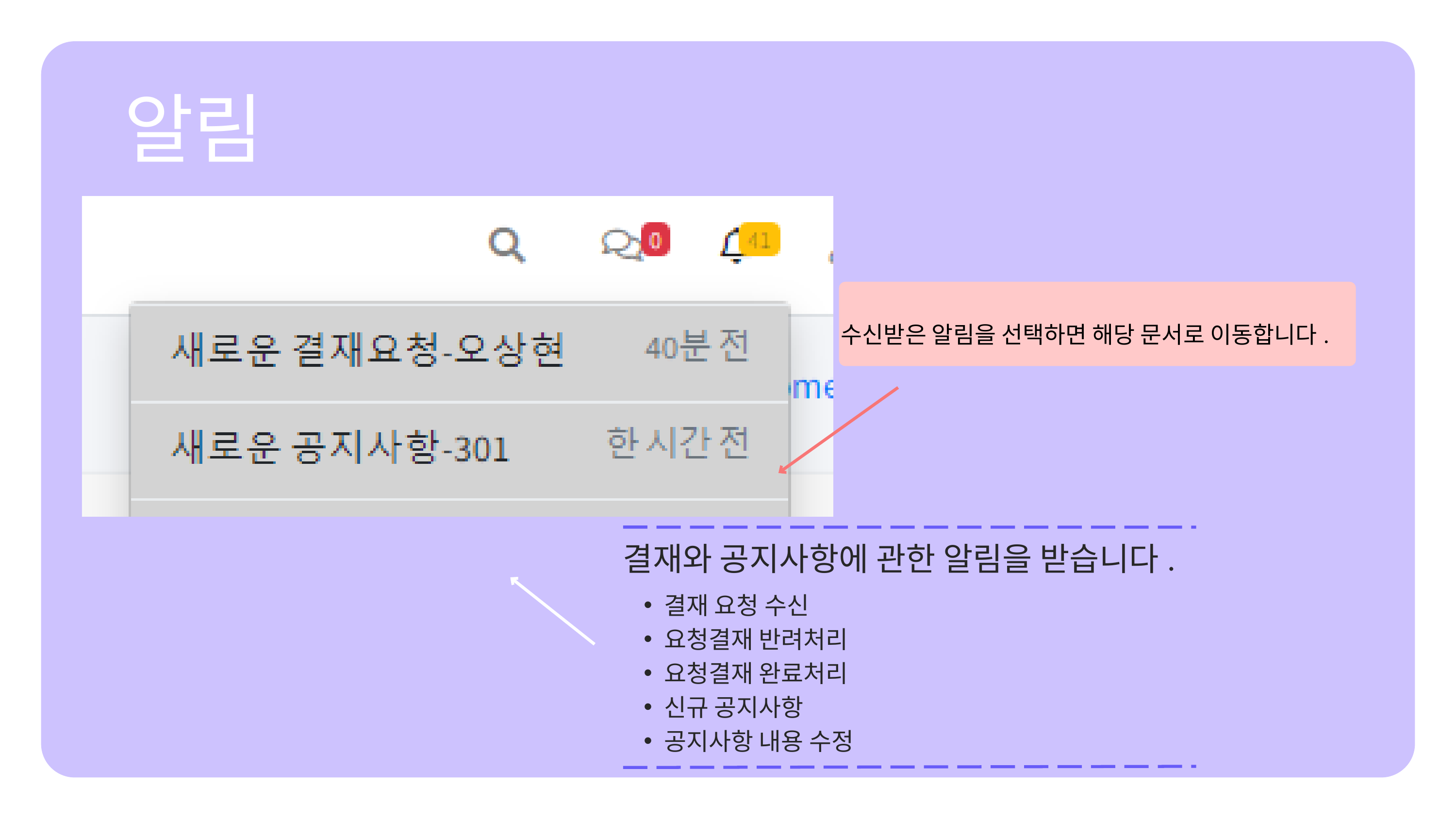

알림

수신받은 알림을 선택하면 해당 문서로 이동합니다.

결재와 공지사항에 관한 알림을 받습니다.
결재 요청 수신
요청결재 반려처리
요청결재 완료처리
신규 공지사항
공지사항 내용 수정